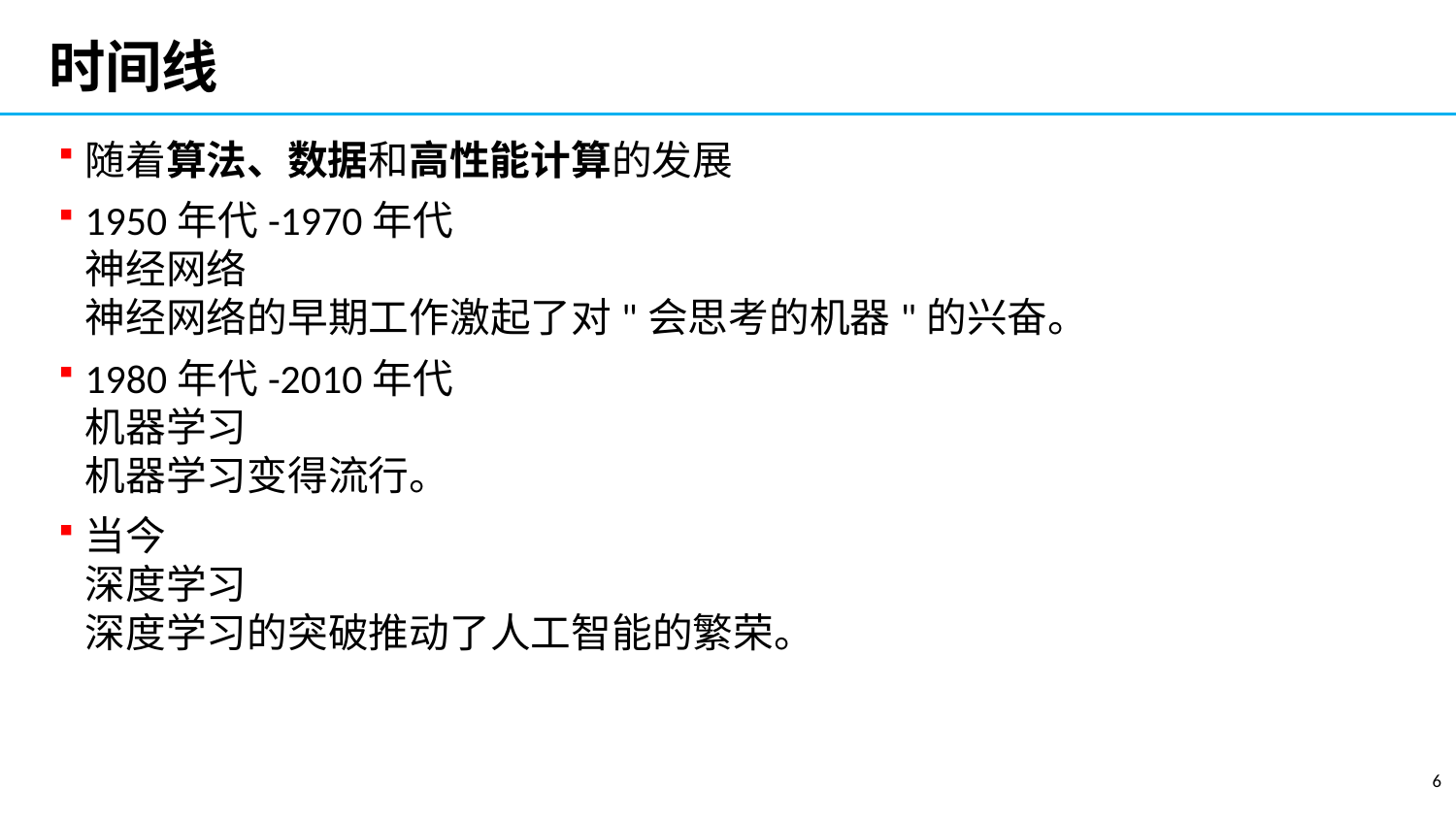

# 时间线

随着算法、数据和高性能计算的发展
1950年代-1970年代
神经网络
神经网络的早期工作激起了对"会思考的机器"的兴奋。
1980年代-2010年代
机器学习
机器学习变得流行。
当今
深度学习
深度学习的突破推动了人工智能的繁荣。
6